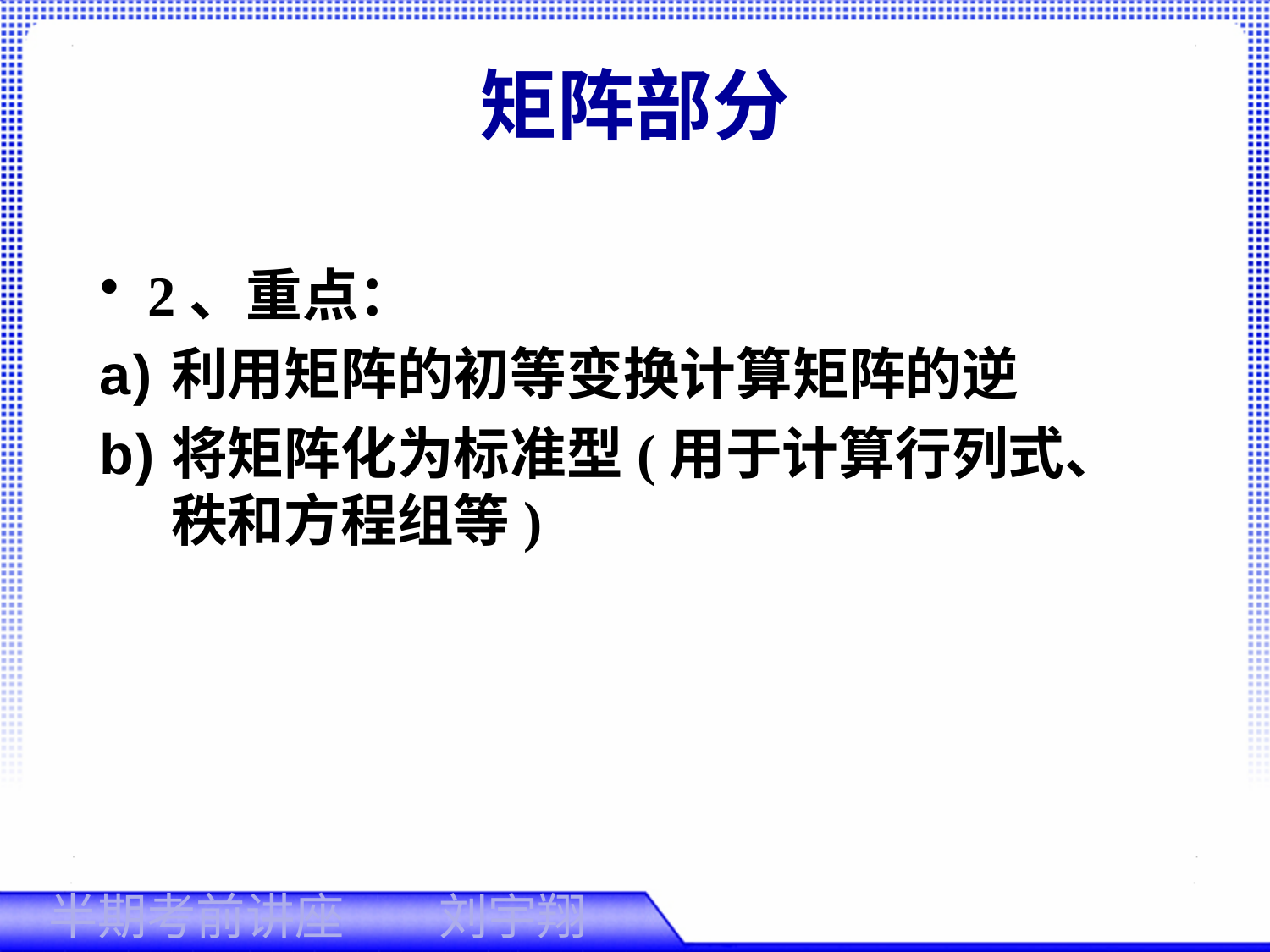

# 矩阵部分
2、重点：
利用矩阵的初等变换计算矩阵的逆
将矩阵化为标准型(用于计算行列式、秩和方程组等)
刘宇翔
半期考前讲座